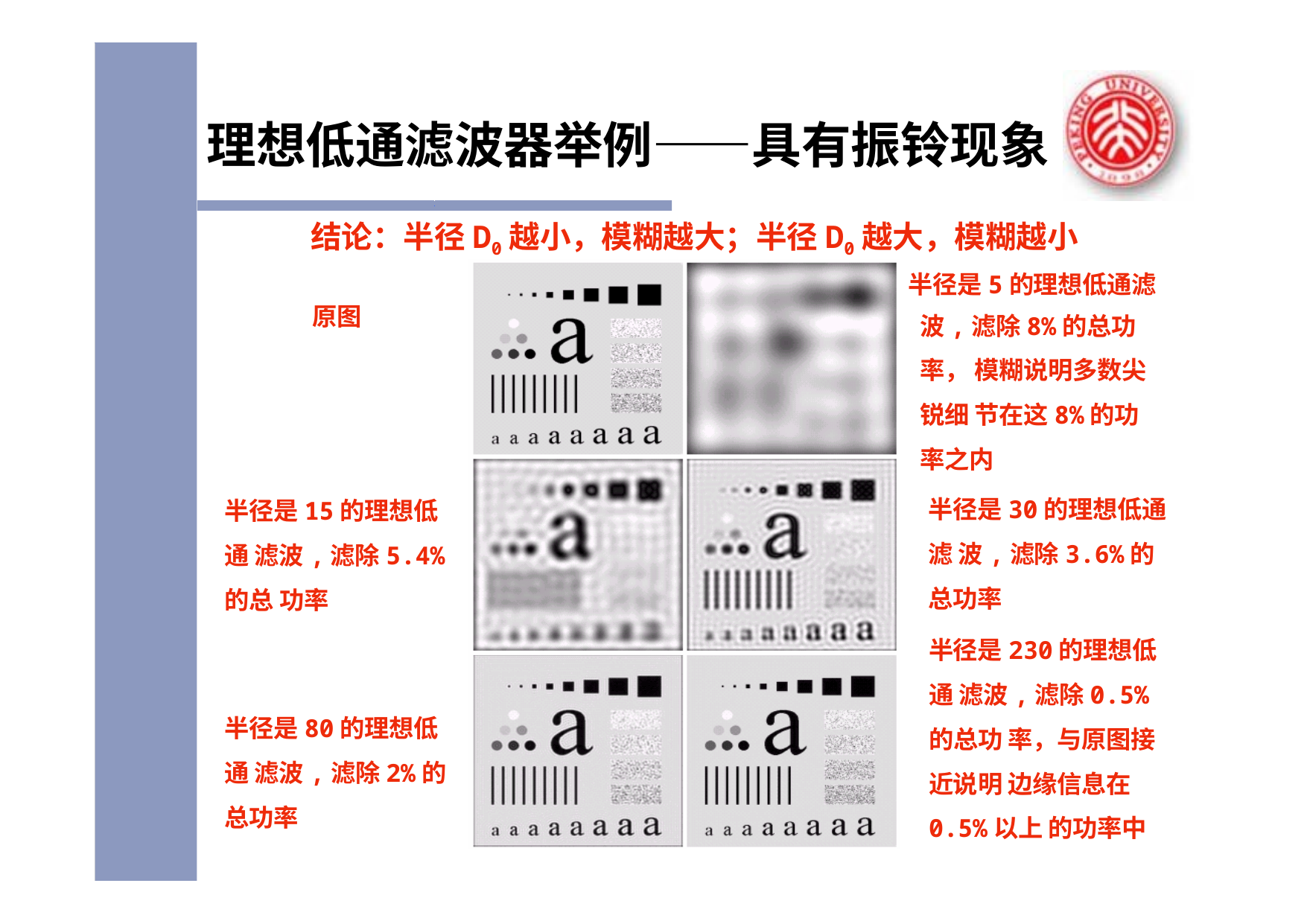

# 理想低通滤波器举例——具有振铃现象

结论：半径D0越小，模糊越大；半径D0越大，模糊越小
半径是5的理想低通滤

波,滤除8%的总功率， 模糊说明多数尖锐细 节在这8%的功率之内
原图
半径是30的理想低通滤 波,滤除3.6%的总功率
半径是15的理想低通 滤波,滤除5.4%的总 功率
半径是230的理想低通 滤波,滤除0.5%的总功 率，与原图接近说明 边缘信息在0.5%以上 的功率中
半径是80的理想低通 滤波,滤除2%的总功率